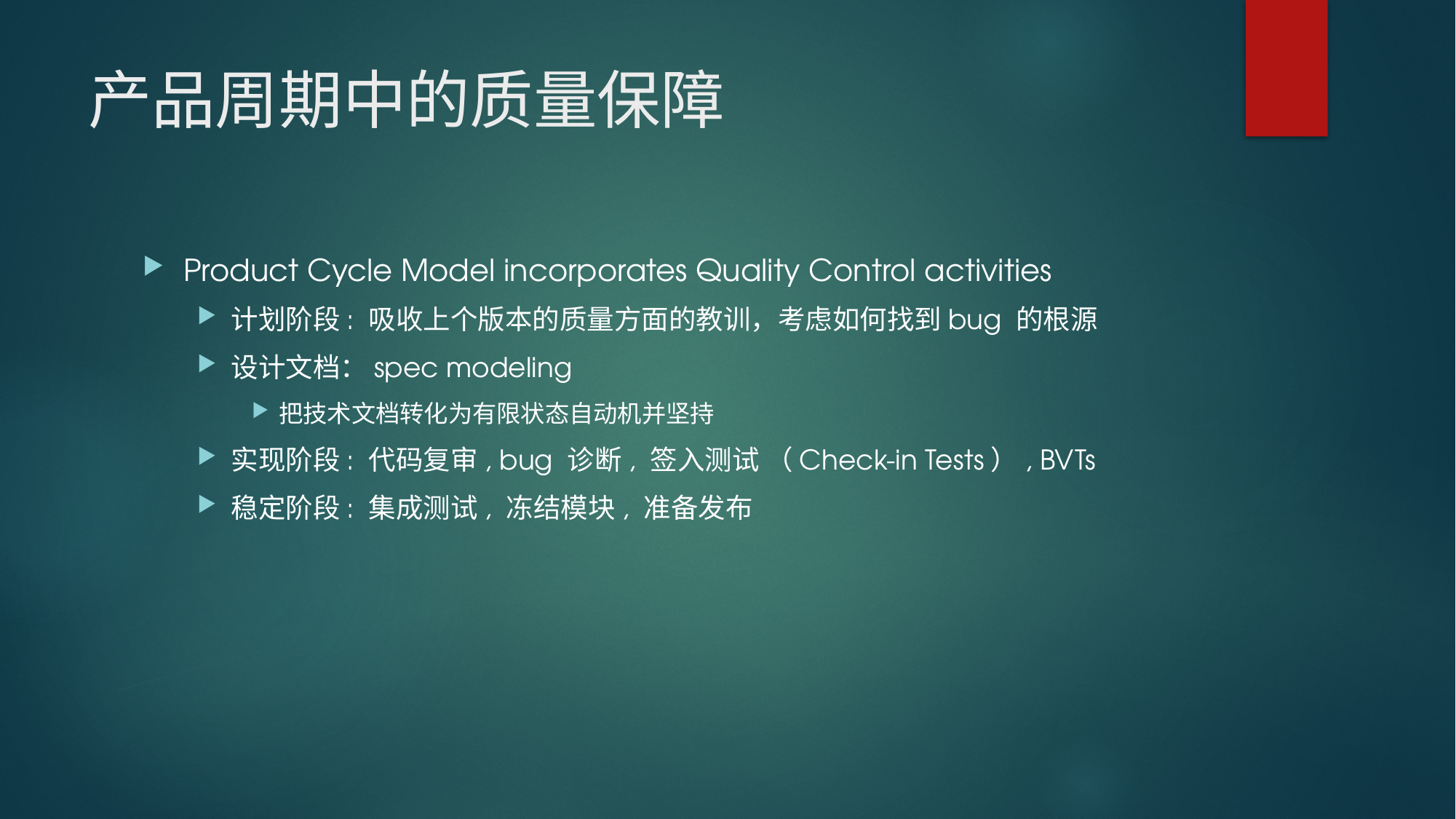

# 产品周期中的质量保障
Product Cycle Model incorporates Quality Control activities
计划阶段: 吸收上个版本的质量方面的教训，考虑如何找到bug 的根源
设计文档：spec modeling
把技术文档转化为有限状态自动机并坚持
实现阶段: 代码复审, bug 诊断, 签入测试 （Check-in Tests）, BVTs
稳定阶段: 集成测试, 冻结模块, 准备发布